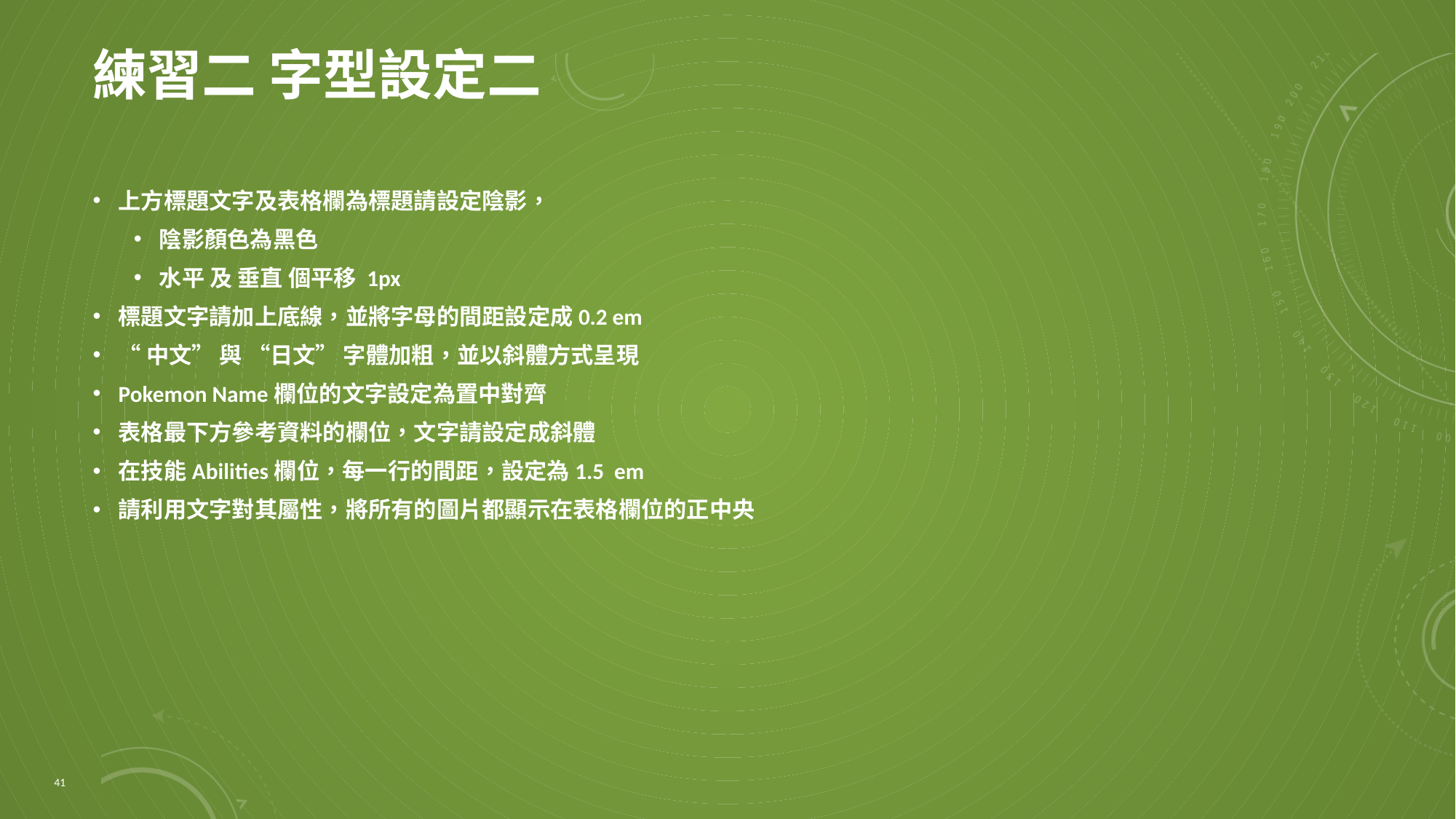

# 練習二 字型設定二
上方標題文字及表格欄為標題請設定陰影，
陰影顏色為黑色
水平 及 垂直 個平移 1px
標題文字請加上底線，並將字母的間距設定成0.2 em
“中文” 與 “日文” 字體加粗，並以斜體方式呈現
Pokemon Name欄位的文字設定為置中對齊
表格最下方參考資料的欄位，文字請設定成斜體
在技能Abilities欄位，每一行的間距，設定為1.5  em
請利用文字對其屬性，將所有的圖片都顯示在表格欄位的正中央
41